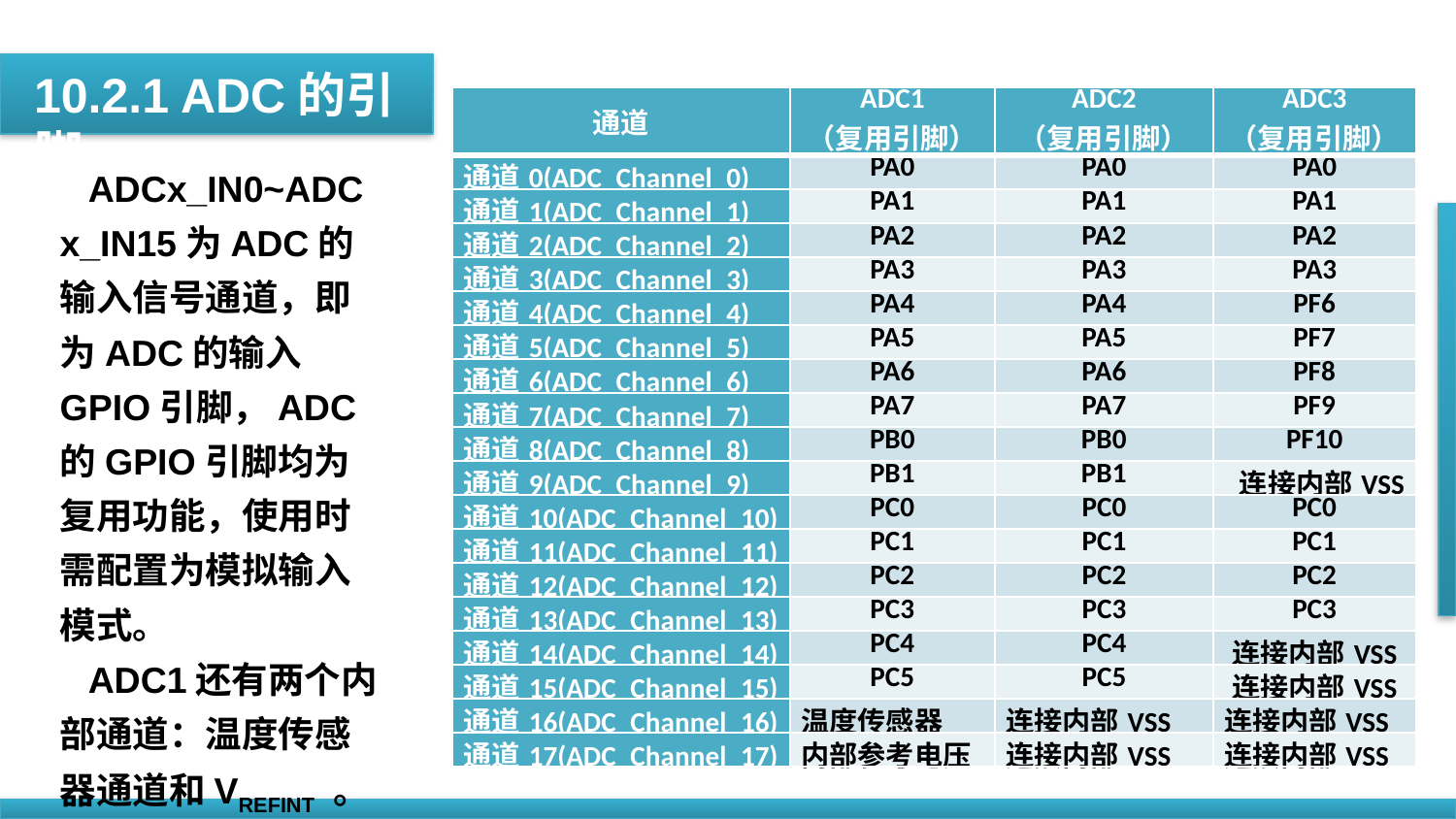

10.2.1 ADC的引脚
| 通道 | ADC1 （复用引脚） | ADC2 （复用引脚） | ADC3 （复用引脚） |
| --- | --- | --- | --- |
| 通道0(ADC\_Channel\_0) | PA0 | PA0 | PA0 |
| 通道1(ADC\_Channel\_1) | PA1 | PA1 | PA1 |
| 通道2(ADC\_Channel\_2) | PA2 | PA2 | PA2 |
| 通道3(ADC\_Channel\_3) | PA3 | PA3 | PA3 |
| 通道4(ADC\_Channel\_4) | PA4 | PA4 | PF6 |
| 通道5(ADC\_Channel\_5) | PA5 | PA5 | PF7 |
| 通道6(ADC\_Channel\_6) | PA6 | PA6 | PF8 |
| 通道7(ADC\_Channel\_7) | PA7 | PA7 | PF9 |
| 通道8(ADC\_Channel\_8) | PB0 | PB0 | PF10 |
| 通道9(ADC\_Channel\_9) | PB1 | PB1 | 连接内部VSS |
| 通道10(ADC\_Channel\_10) | PC0 | PC0 | PC0 |
| 通道11(ADC\_Channel\_11) | PC1 | PC1 | PC1 |
| 通道12(ADC\_Channel\_12) | PC2 | PC2 | PC2 |
| 通道13(ADC\_Channel\_13) | PC3 | PC3 | PC3 |
| 通道14(ADC\_Channel\_14) | PC4 | PC4 | 连接内部VSS |
| 通道15(ADC\_Channel\_15) | PC5 | PC5 | 连接内部VSS |
| 通道16(ADC\_Channel\_16) | 温度传感器 | 连接内部VSS | 连接内部VSS |
| 通道17(ADC\_Channel\_17) | 内部参考电压 | 连接内部VSS | 连接内部VSS |
ADCx_IN0~ADCx_IN15为ADC的输入信号通道，即为ADC的输入GPIO引脚，ADC的GPIO引脚均为复用功能，使用时需配置为模拟输入模式。
ADC1还有两个内部通道：温度传感器通道和VREFINT 。